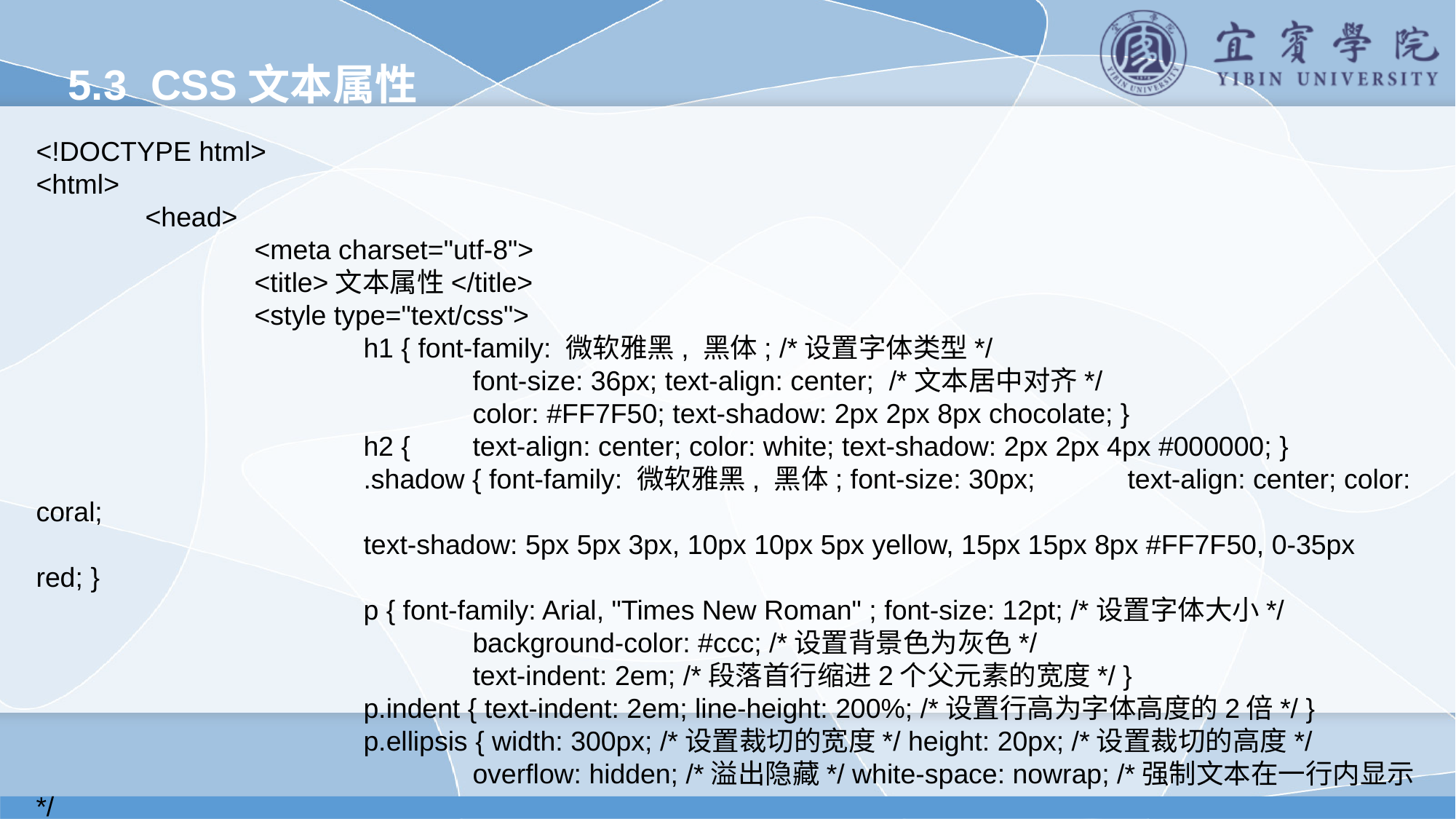

5.3  CSS文本属性
<!DOCTYPE html>
<html>
	<head>
		<meta charset="utf-8">
		<title>文本属性</title>
		<style type="text/css">
			h1 { font-family: 微软雅黑, 黑体; /*设置字体类型*/
				font-size: 36px; text-align: center;  /*文本居中对齐*/
				color: #FF7F50; text-shadow: 2px 2px 8px chocolate; }
			h2 { 	text-align: center; color: white; text-shadow: 2px 2px 4px #000000; }
			.shadow { font-family: 微软雅黑, 黑体; font-size: 30px; 	text-align: center; color: coral;
			text-shadow: 5px 5px 3px, 10px 10px 5px yellow, 15px 15px 8px #FF7F50, 0-35px red; }
			p { font-family: Arial, "Times New Roman" ; font-size: 12pt; /*设置字体大小*/
				background-color: #ccc; /*设置背景色为灰色*/
				text-indent: 2em; /*段落首行缩进2个父元素的宽度*/ }
			p.indent { text-indent: 2em; line-height: 200%; /*设置行高为字体高度的2倍*/ }
			p.ellipsis { width: 300px; /*设置裁切的宽度*/ height: 20px; /*设置裁切的高度*/
				overflow: hidden; /*溢出隐藏*/ white-space: nowrap; /*强制文本在一行内显示*/
				text-overflow: ellipsis; /*当文本溢出时显示省略标记（…）*/ }